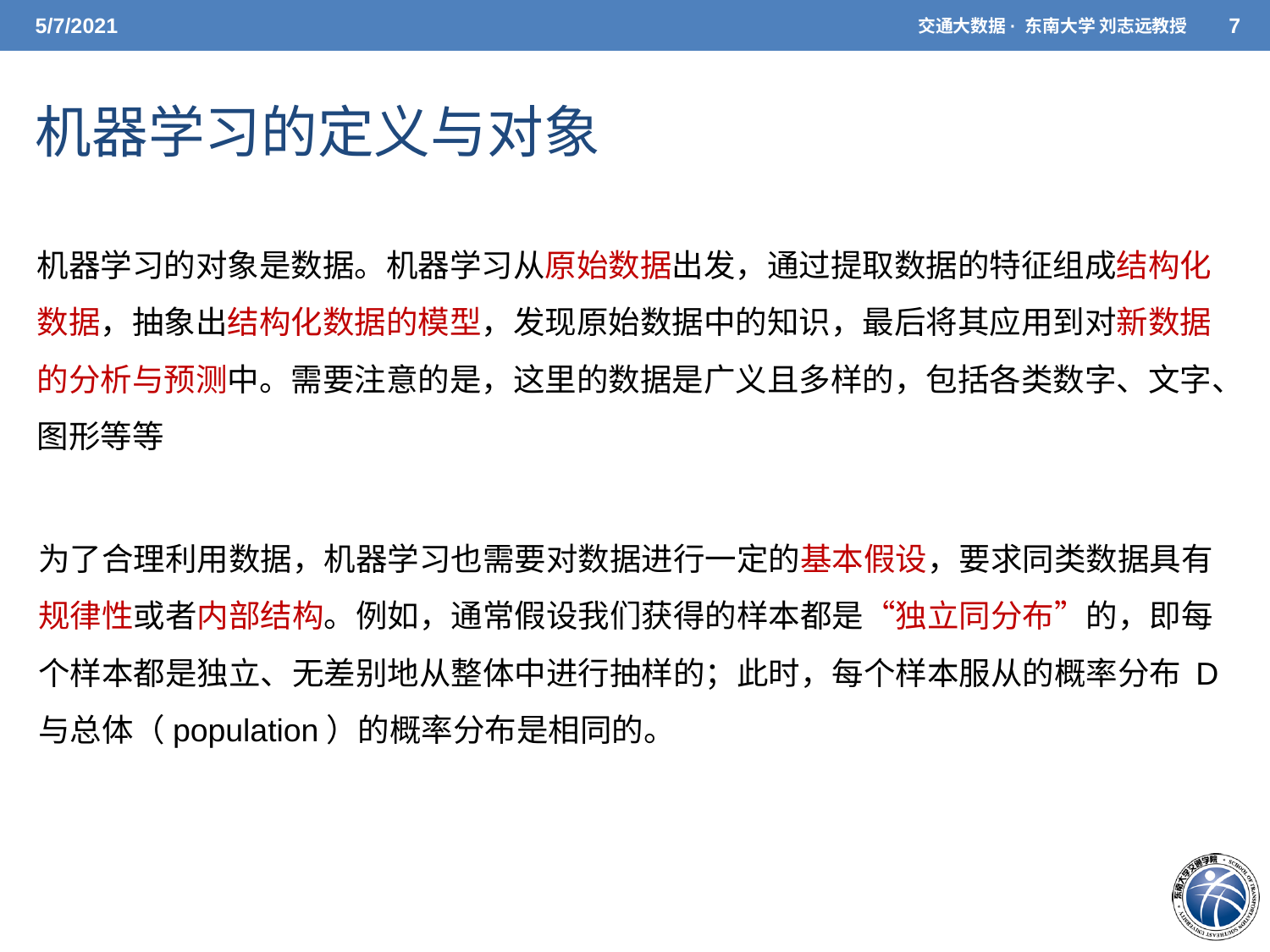

5/7/2021
交通大数据· 东南大学 刘志远教授
7
# 机器学习的定义与对象
机器学习的对象是数据。机器学习从原始数据出发，通过提取数据的特征组成结构化数据，抽象出结构化数据的模型，发现原始数据中的知识，最后将其应用到对新数据的分析与预测中。需要注意的是，这里的数据是广义且多样的，包括各类数字、文字、图形等等
为了合理利用数据，机器学习也需要对数据进行一定的基本假设，要求同类数据具有规律性或者内部结构。例如，通常假设我们获得的样本都是“独立同分布”的，即每个样本都是独立、无差别地从整体中进行抽样的；此时，每个样本服从的概率分布 D 与总体（population）的概率分布是相同的。